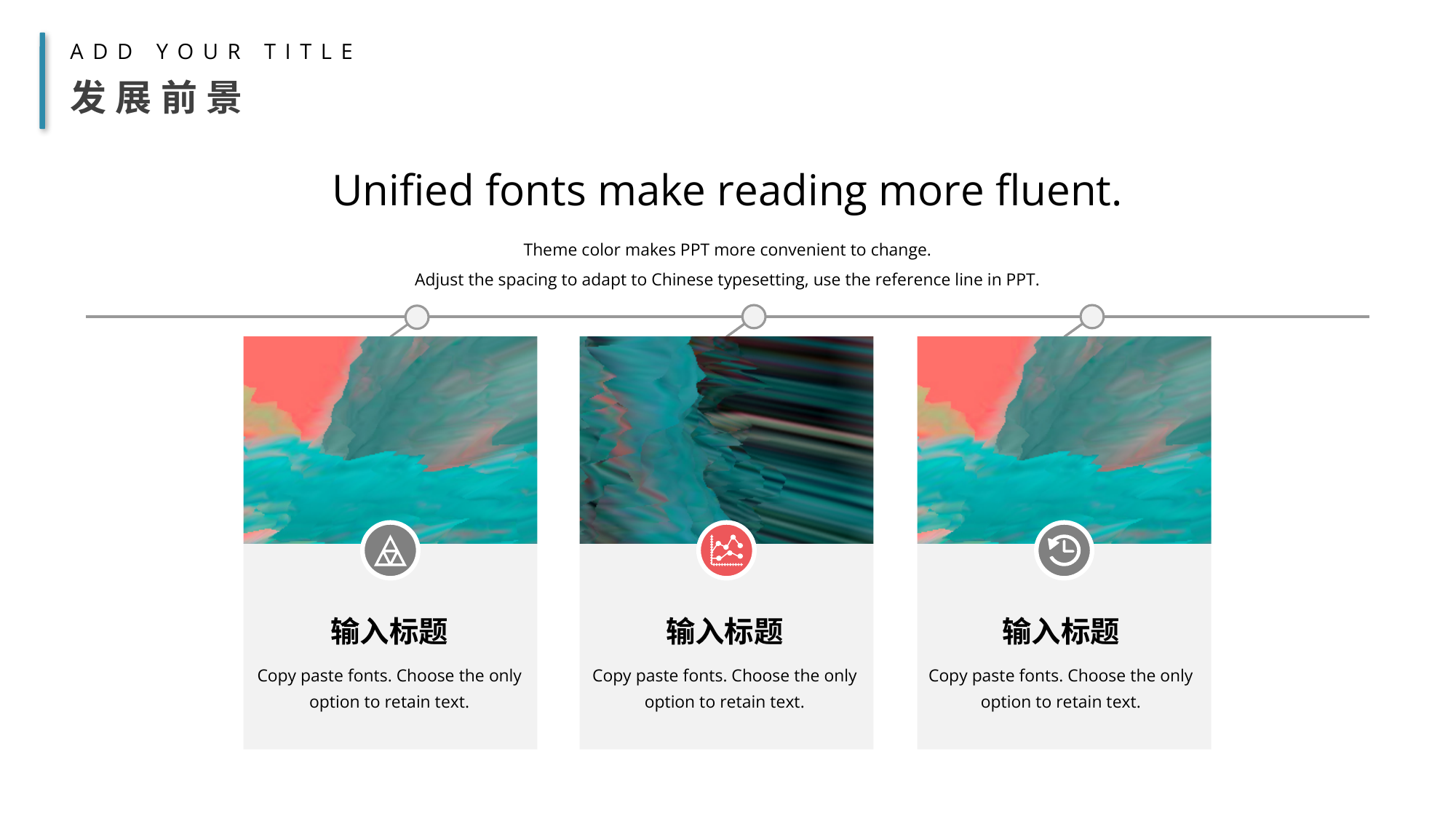

ADD YOUR TITLE
发展前景
Unified fonts make reading more fluent.
Theme color makes PPT more convenient to change.
Adjust the spacing to adapt to Chinese typesetting, use the reference line in PPT.

输入标题
Copy paste fonts. Choose the only option to retain text.
输入标题
Copy paste fonts. Choose the only option to retain text.
输入标题
Copy paste fonts. Choose the only option to retain text.